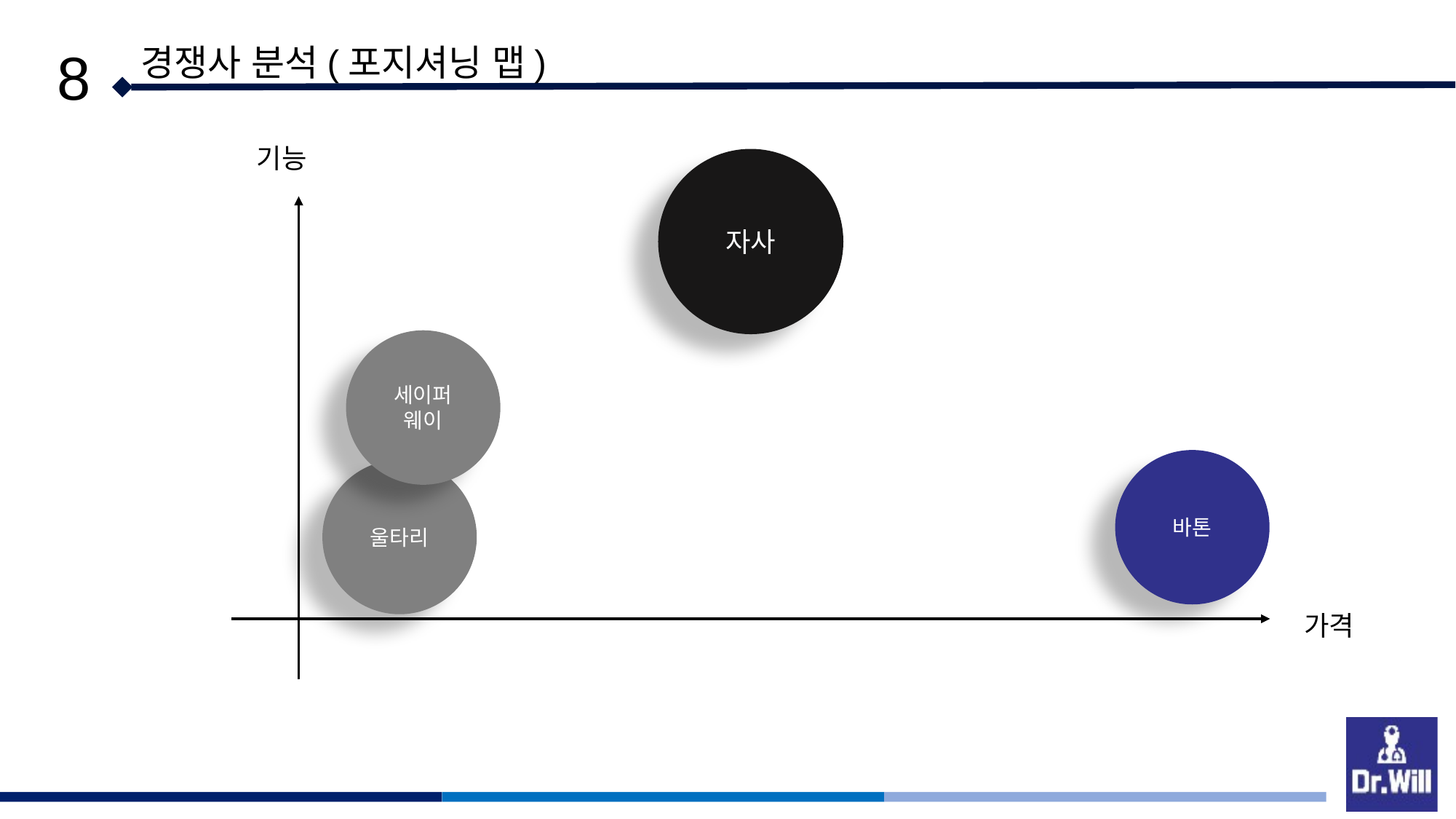

8
경쟁사 분석(포지셔닝 맵)
기능
자사
세이퍼
웨이
바톤
울타리
가격